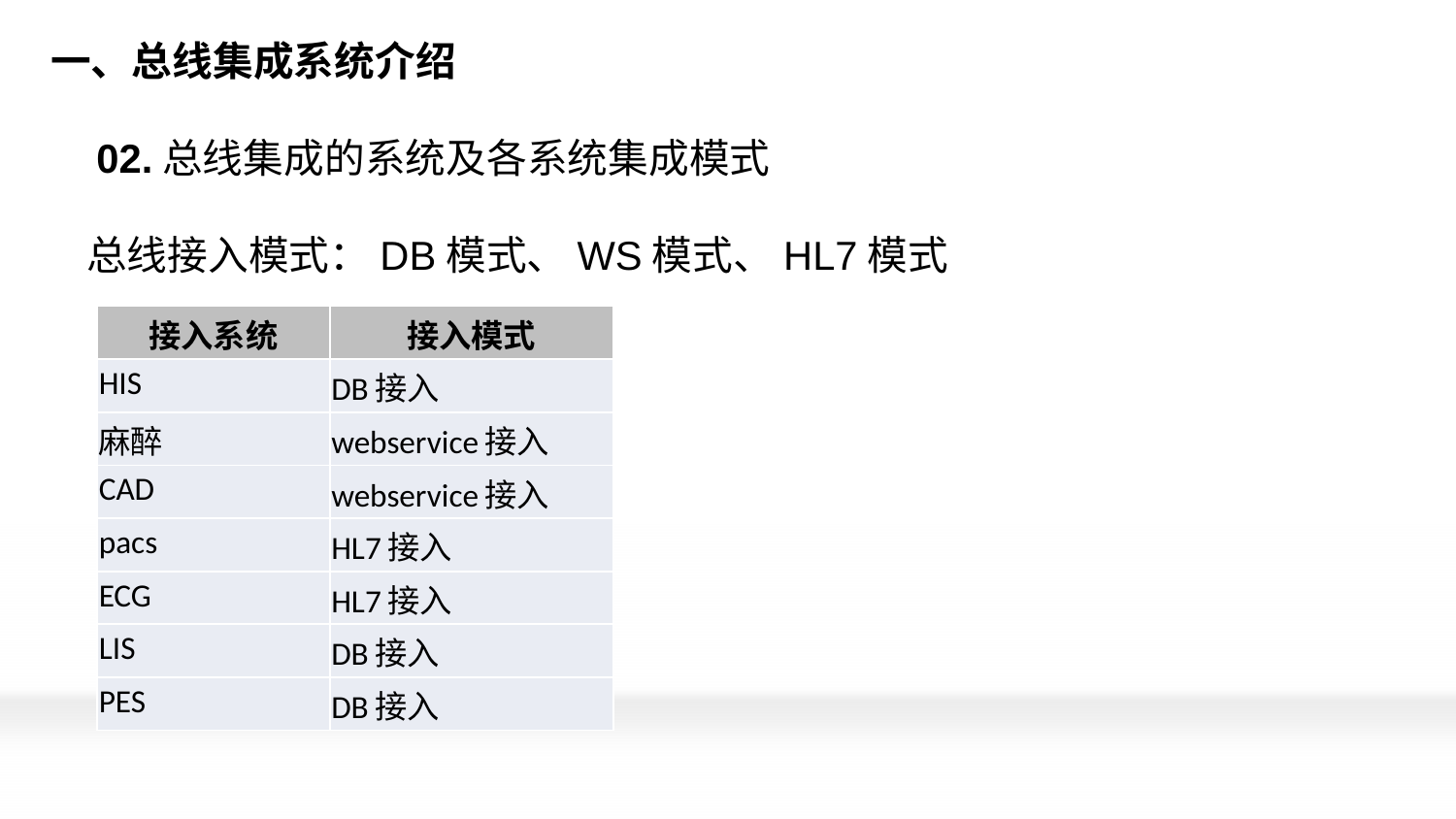

# 一、总线集成系统介绍 02.总线集成的系统及各系统集成模式 总线接入模式：DB模式、WS模式、HL7模式
| 接入系统 | 接入模式 |
| --- | --- |
| HIS | DB接入 |
| 麻醉 | webservice接入 |
| CAD | webservice接入 |
| pacs | HL7接入 |
| ECG | HL7接入 |
| LIS | DB接入 |
| PES | DB接入 |